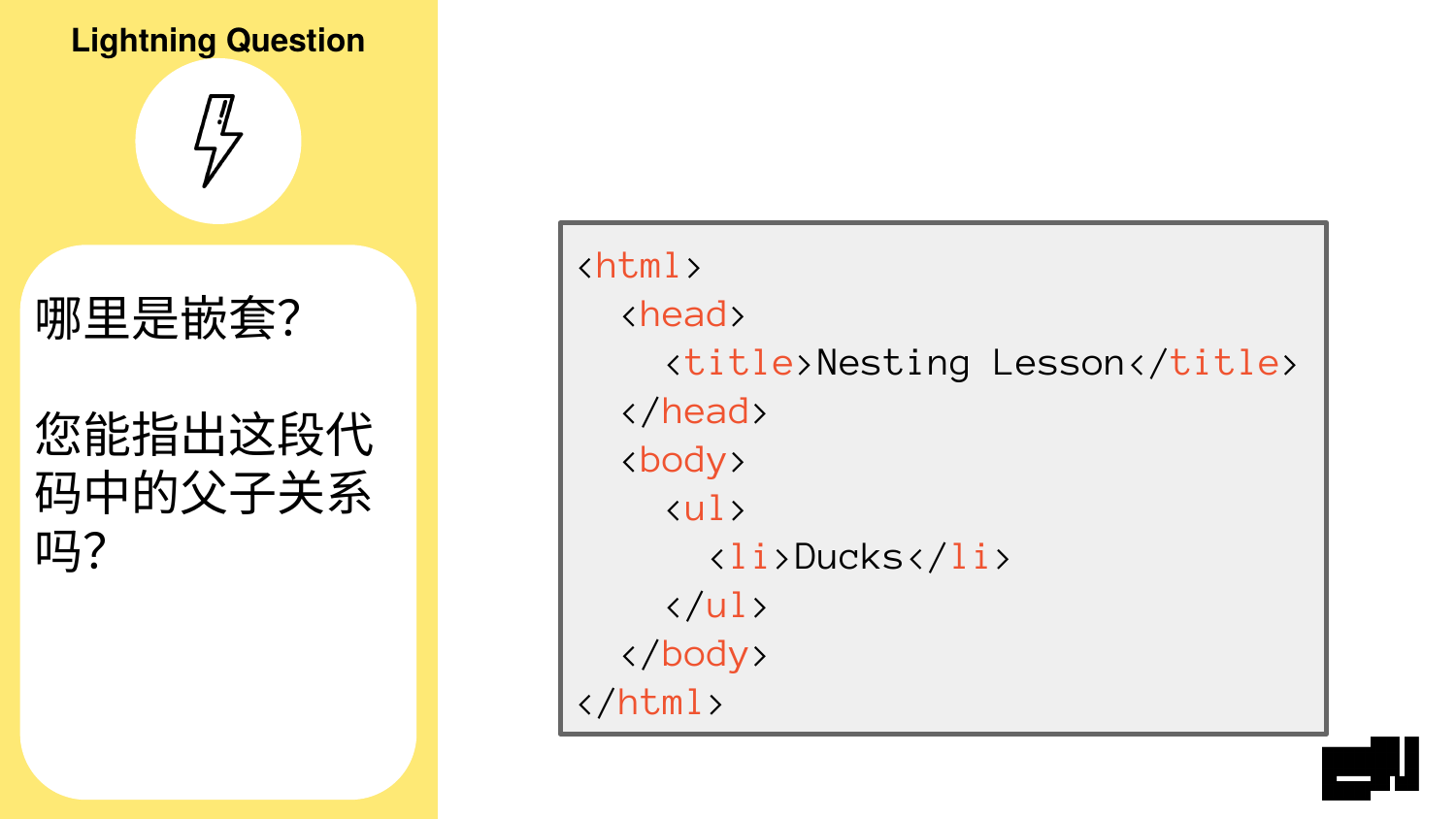

<html>
  <head>
    <title>Nesting Lesson</title>
  </head>
  <body>
    <ul>
      <li>Ducks</li>
    </ul>
  </body>
</html>
# 哪里是嵌套？ 您能指出这段代码中的父子关系吗？